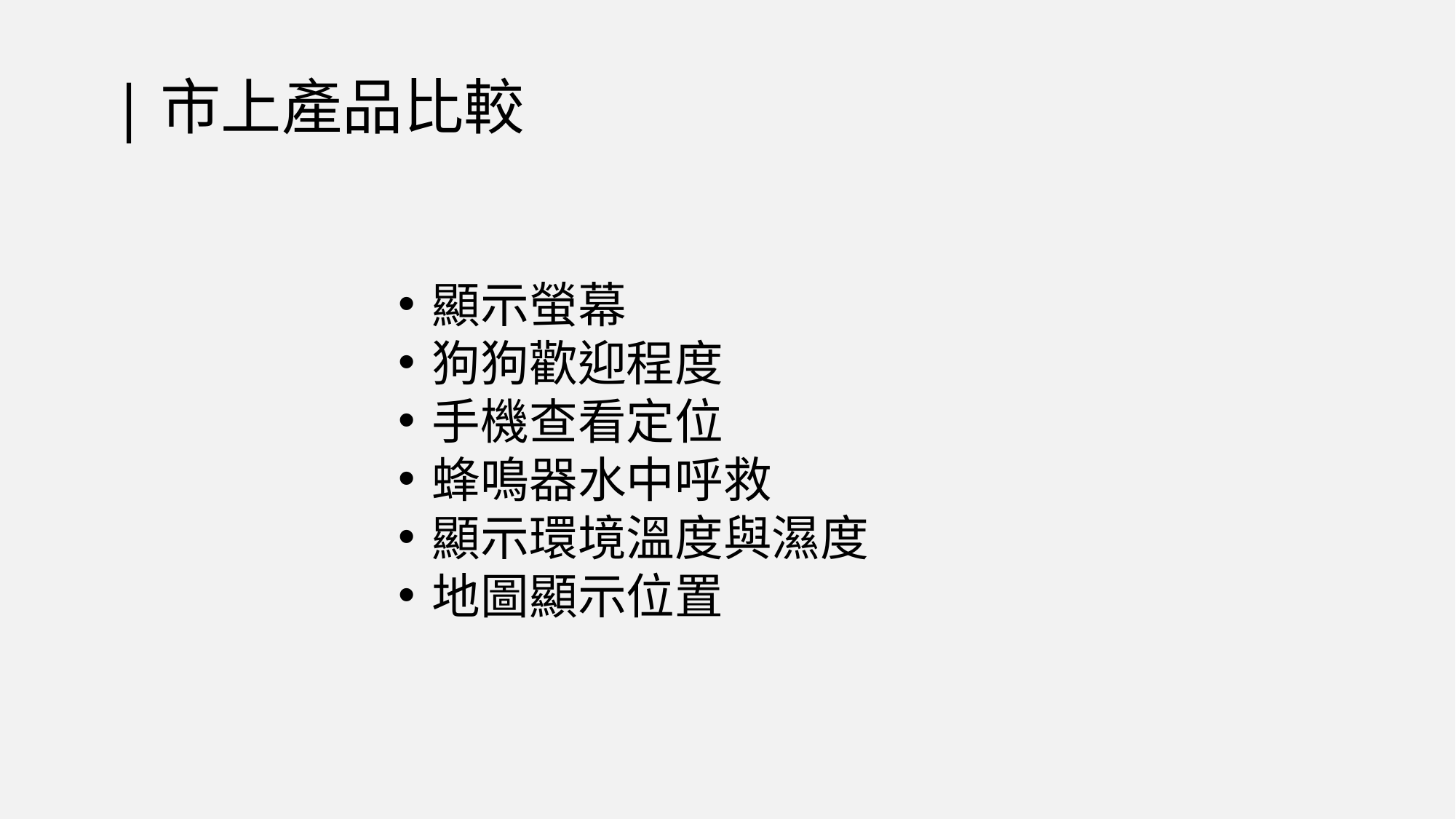

# |市上產品比較
顯示螢幕
狗狗歡迎程度
手機查看定位
蜂鳴器水中呼救
顯示環境溫度與濕度
地圖顯示位置